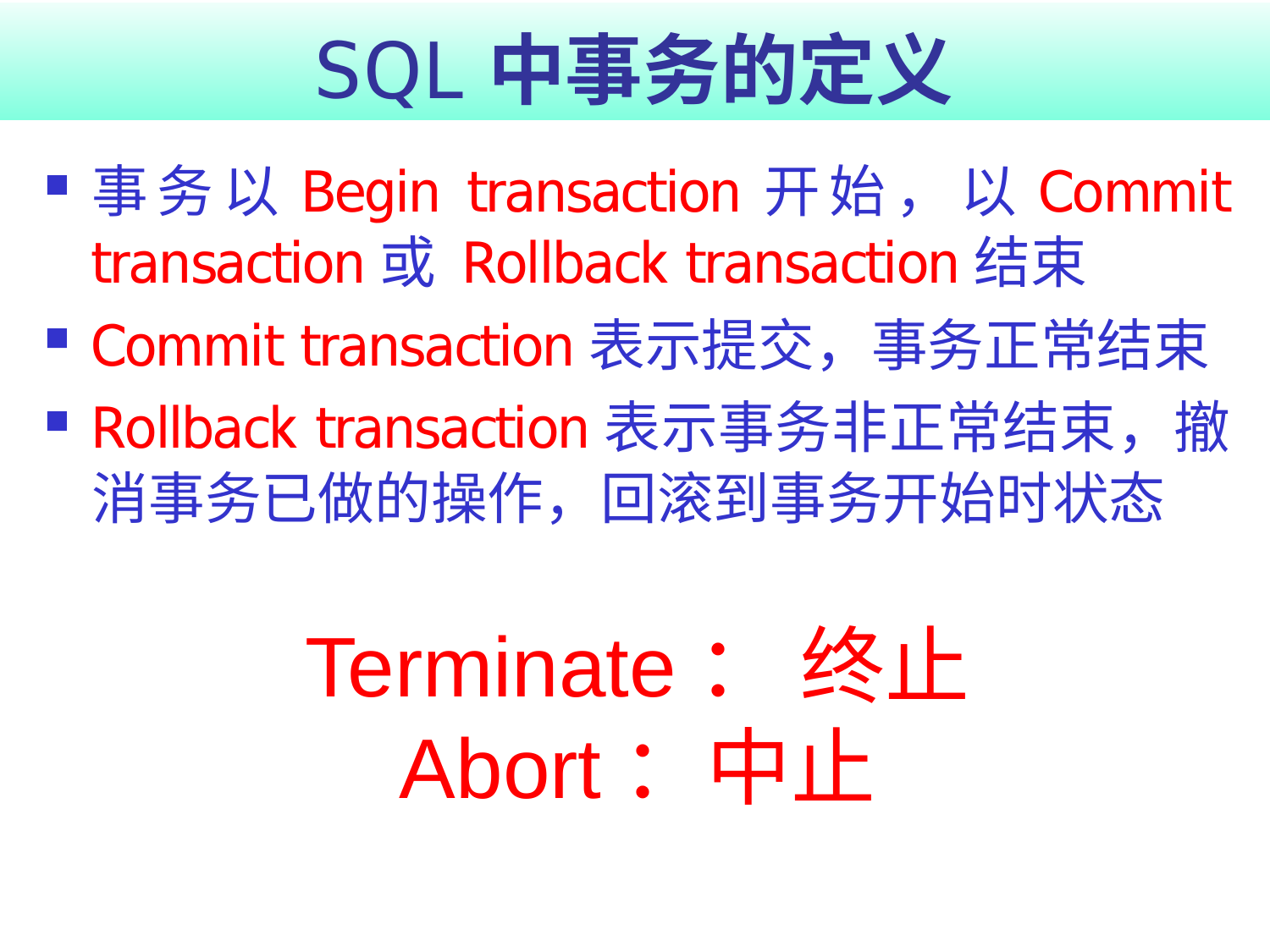

# SQL中事务的定义
事务以Begin transaction开始，以Commit transaction或 Rollback transaction结束
Commit transaction表示提交，事务正常结束
Rollback transaction表示事务非正常结束，撤消事务已做的操作，回滚到事务开始时状态
Terminate： 终止
Abort：中止